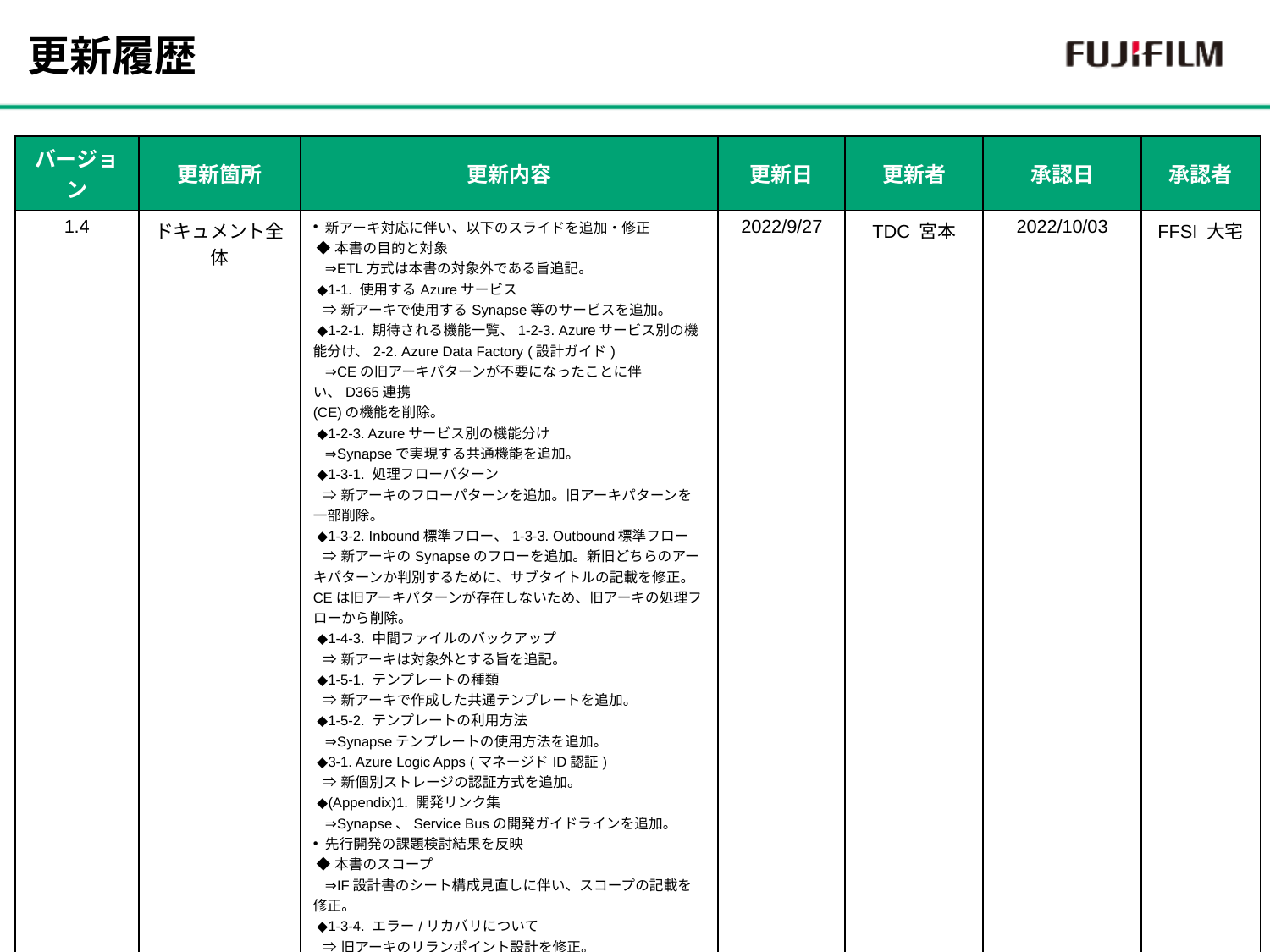

更新履歴
| バージョン | 更新箇所 | 更新内容 | 更新日 | 更新者 | 承認日 | 承認者 |
| --- | --- | --- | --- | --- | --- | --- |
| 1.4 | ドキュメント全体 | 新アーキ対応に伴い、以下のスライドを追加・修正 ◆本書の目的と対象 ⇒ETL方式は本書の対象外である旨追記。 ◆1-1. 使用するAzureサービス ⇒新アーキで使用するSynapse等のサービスを追加。 ◆1-2-1. 期待される機能一覧、1-2-3. Azureサービス別の機能分け、2-2. Azure Data Factory (設計ガイド) ⇒CEの旧アーキパターンが不要になったことに伴い、D365連携 (CE)の機能を削除。 ◆1-2-3. Azureサービス別の機能分け ⇒Synapseで実現する共通機能を追加。 ◆1-3-1. 処理フローパターン ⇒新アーキのフローパターンを追加。旧アーキパターンを一部削除。 ◆1-3-2. Inbound標準フロー、1-3-3. Outbound標準フロー ⇒新アーキのSynapseのフローを追加。新旧どちらのアーキパターンか判別するために、サブタイトルの記載を修正。CEは旧アーキパターンが存在しないため、旧アーキの処理フローから削除。 ◆1-4-3. 中間ファイルのバックアップ ⇒新アーキは対象外とする旨を追記。 ◆1-5-1. テンプレートの種類 ⇒新アーキで作成した共通テンプレートを追加。 ◆1-5-2. テンプレートの利用方法 ⇒Synapseテンプレートの使用方法を追加。 ◆3-1. Azure Logic Apps (マネージドID認証) ⇒新個別ストレージの認証方式を追加。 ◆(Appendix)1. 開発リンク集 ⇒Synapse、Service Busの開発ガイドラインを追加。 先行開発の課題検討結果を反映 ◆本書のスコープ ⇒IF設計書のシート構成見直しに伴い、スコープの記載を修正。 ◆1-3-4. エラー/リカバリについて ⇒旧アーキのリランポイント設計を修正。 ◆1-5-1. テンプレートの種類、別紙「IF標準フローテンプレート説明.xlsx」 ⇒リランポイントを考慮したLogicApps（分割版）のテンプレートを追加。 ◆2-1. Azure Logic Apps (命名規則) ⇒LogicAppsを分割した場合の命名規則を追加。 ◆2-2. Azure Data Factory (設計ガイド) ⇒リランポイント設計に伴い、世代管理の共通パイプラインを修正。 | 2022/9/27 | TDC 宮本 | 2022/10/03 | FFSI 大宅 |